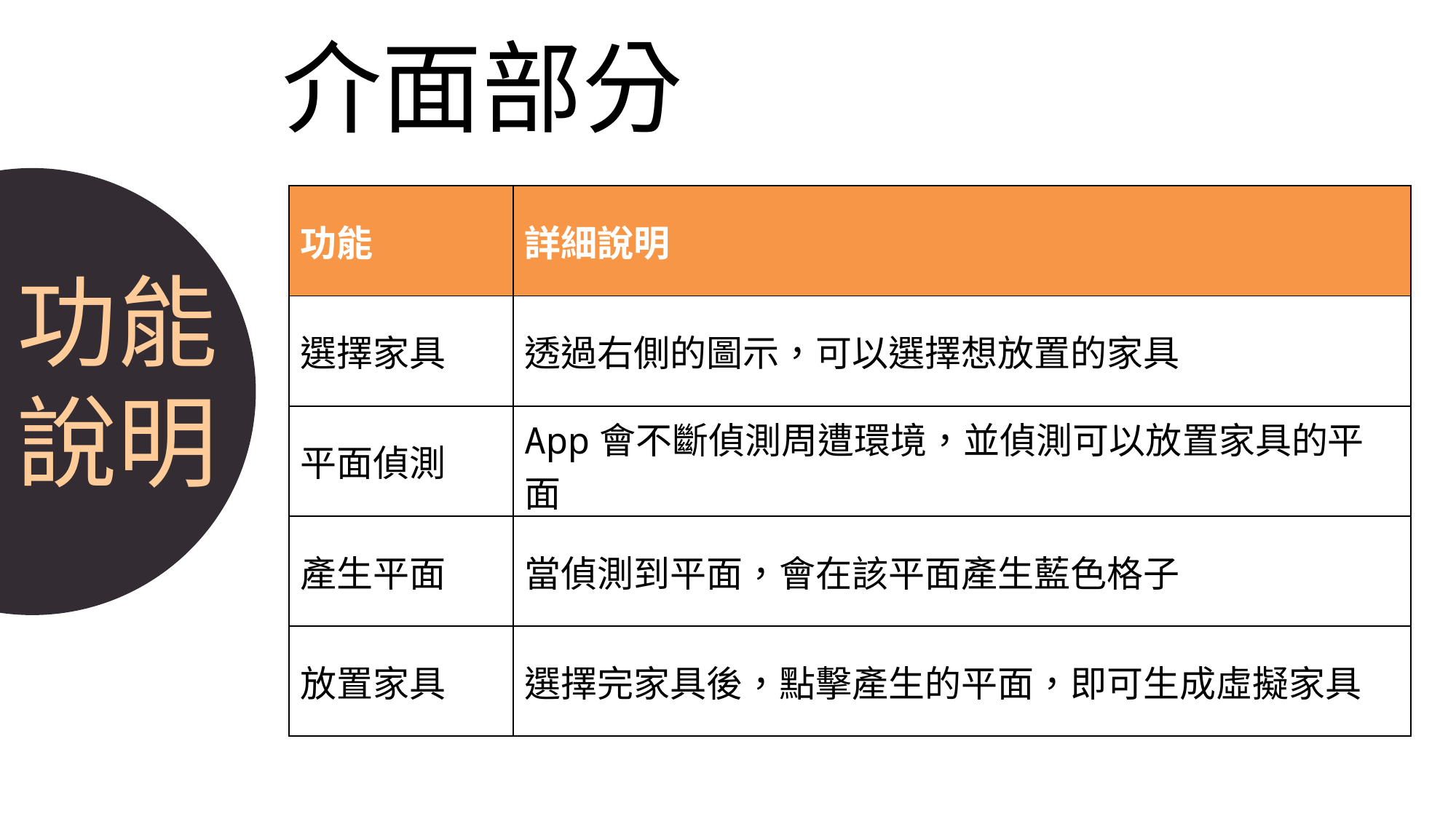

设计说明
把自己的设计亮点尽量发挥到极致，然后全部的列出来，相信业主会被你感动哭了…
介面部分

| 功能 | 詳細說明 |
| --- | --- |
| 選擇家具 | 透過右側的圖示，可以選擇想放置的家具 |
| 平面偵測 | App會不斷偵測周遭環境，並偵測可以放置家具的平面 |
| 產生平面 | 當偵測到平面，會在該平面產生藍色格子 |
| 放置家具 | 選擇完家具後，點擊產生的平面，即可生成虛擬家具 |
功能
說明